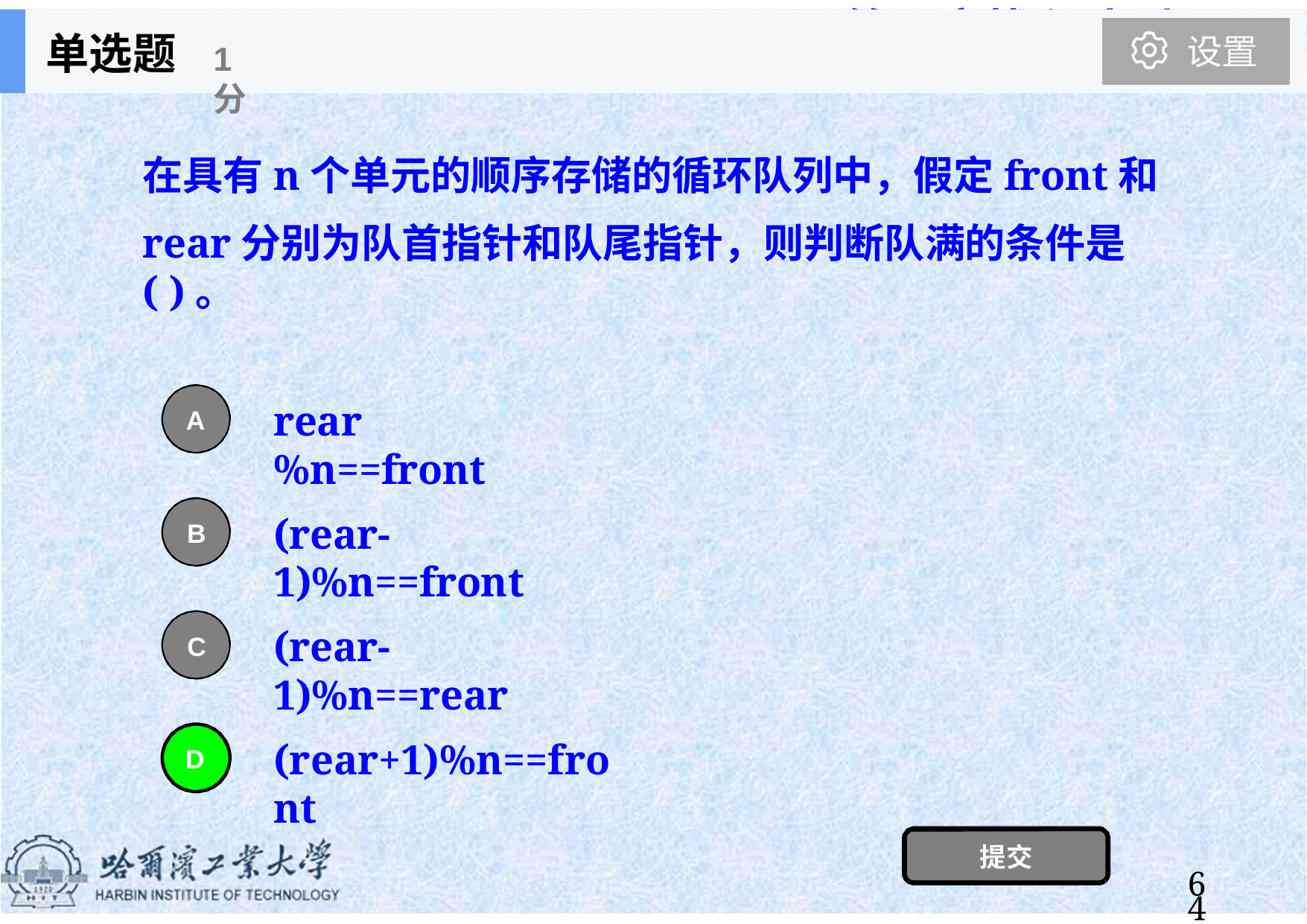

第3章	栈和队列

单选题
1分
在具有n个单元的顺序存储的循环队列中，假定front和
rear分别为队首指针和队尾指针，则判断队满的条件是( )。

rear%n==front
A

(rear‐1)%n==front
B

(rear‐1)%n==rear
C

(rear+1)%n==front
D

提交
64